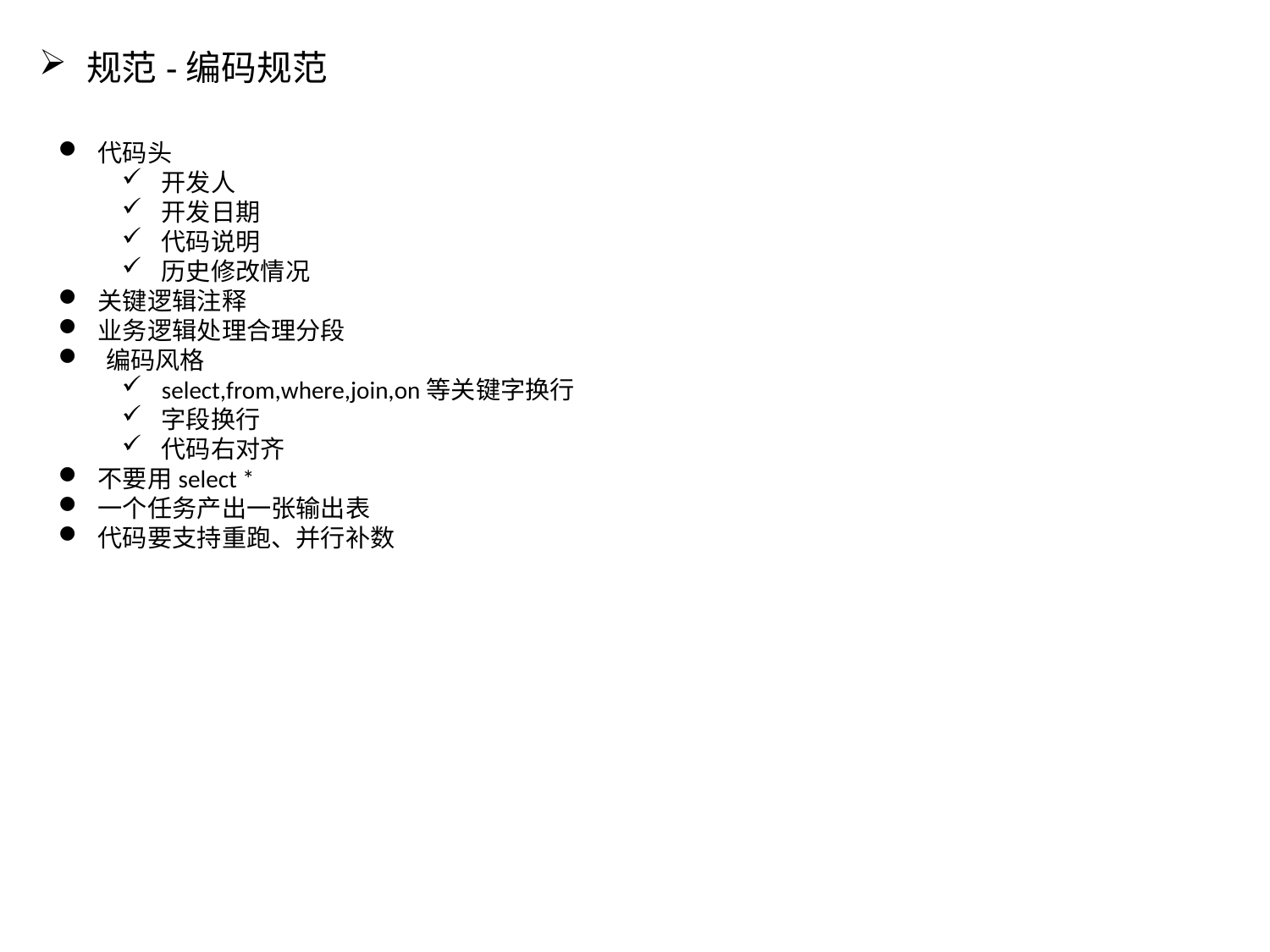

规范-编码规范
代码头
开发人
开发日期
代码说明
历史修改情况
关键逻辑注释
业务逻辑处理合理分段
编码风格
select,from,where,join,on等关键字换行
字段换行
代码右对齐
不要用select *
一个任务产出一张输出表
代码要支持重跑、并行补数